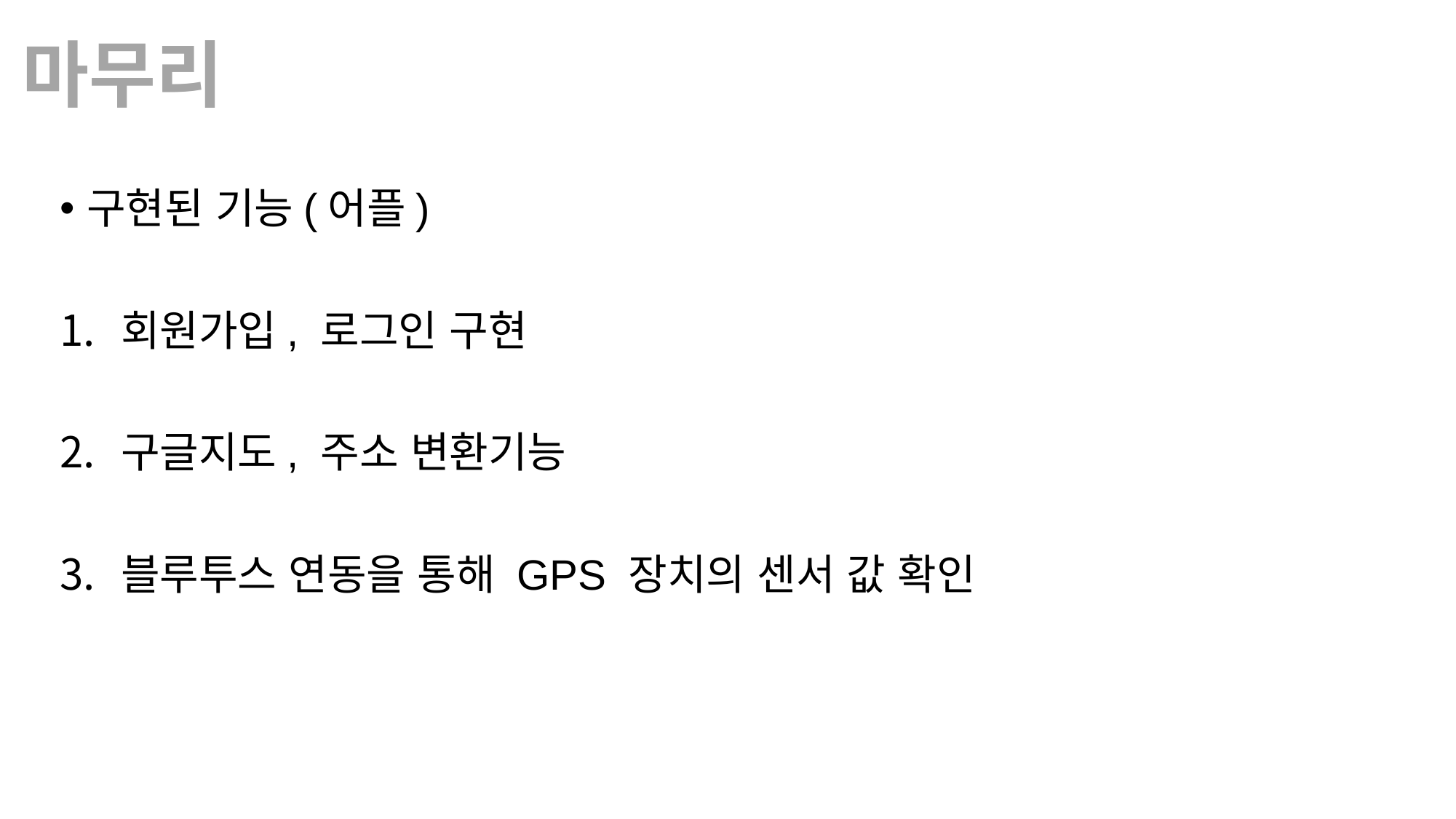

마무리
구현된 기능(어플)

회원가입, 로그인 구현

구글지도, 주소 변환기능

블루투스 연동을 통해 GPS 장치의 센서 값 확인